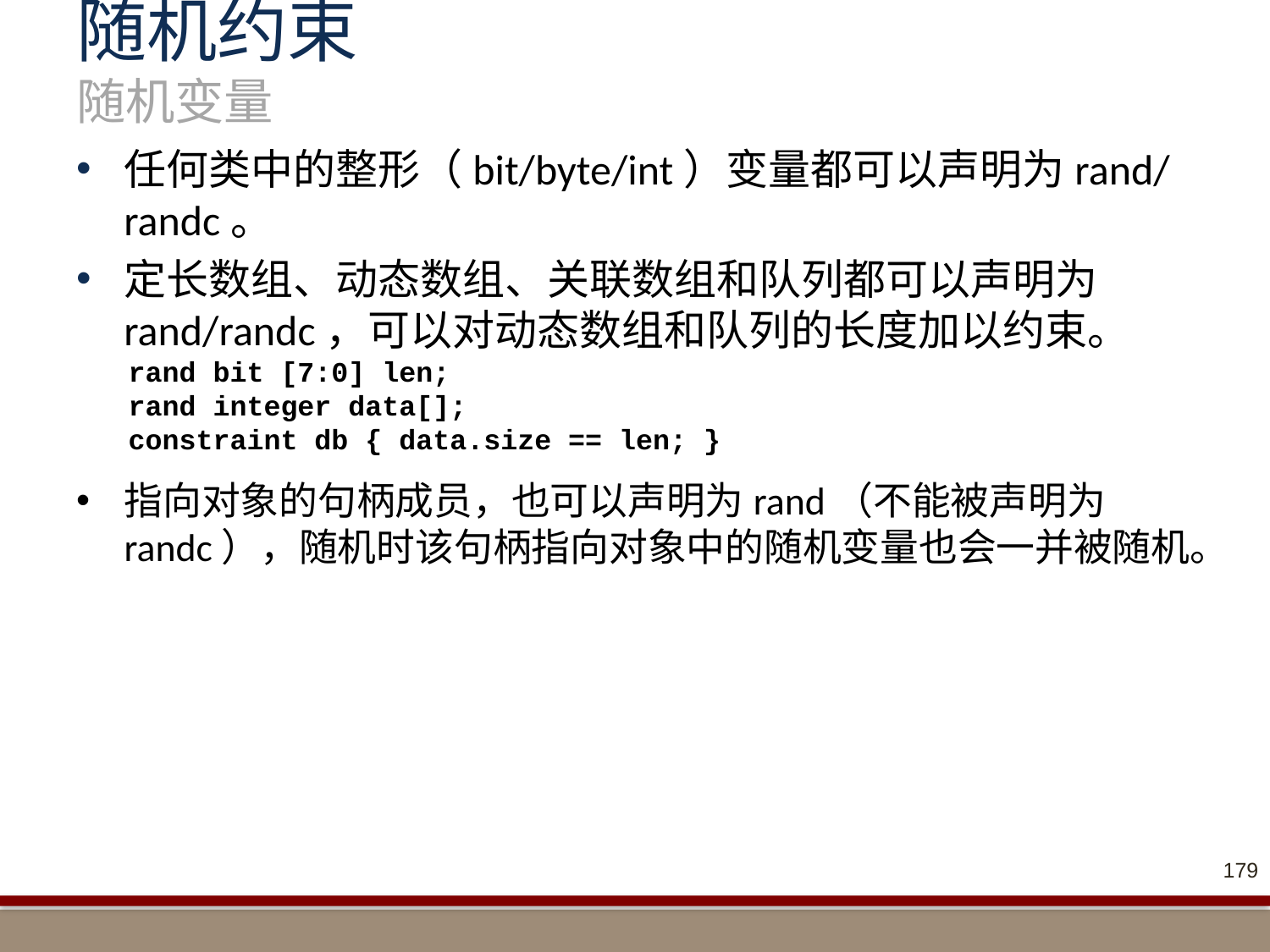

# 随机约束 随机变量
任何类中的整形（bit/byte/int）变量都可以声明为rand/randc。
定长数组、动态数组、关联数组和队列都可以声明为rand/randc，可以对动态数组和队列的长度加以约束。
rand bit [7:0] len;
rand integer data[];
constraint db { data.size == len; }
指向对象的句柄成员，也可以声明为rand（不能被声明为randc），随机时该句柄指向对象中的随机变量也会一并被随机。

179